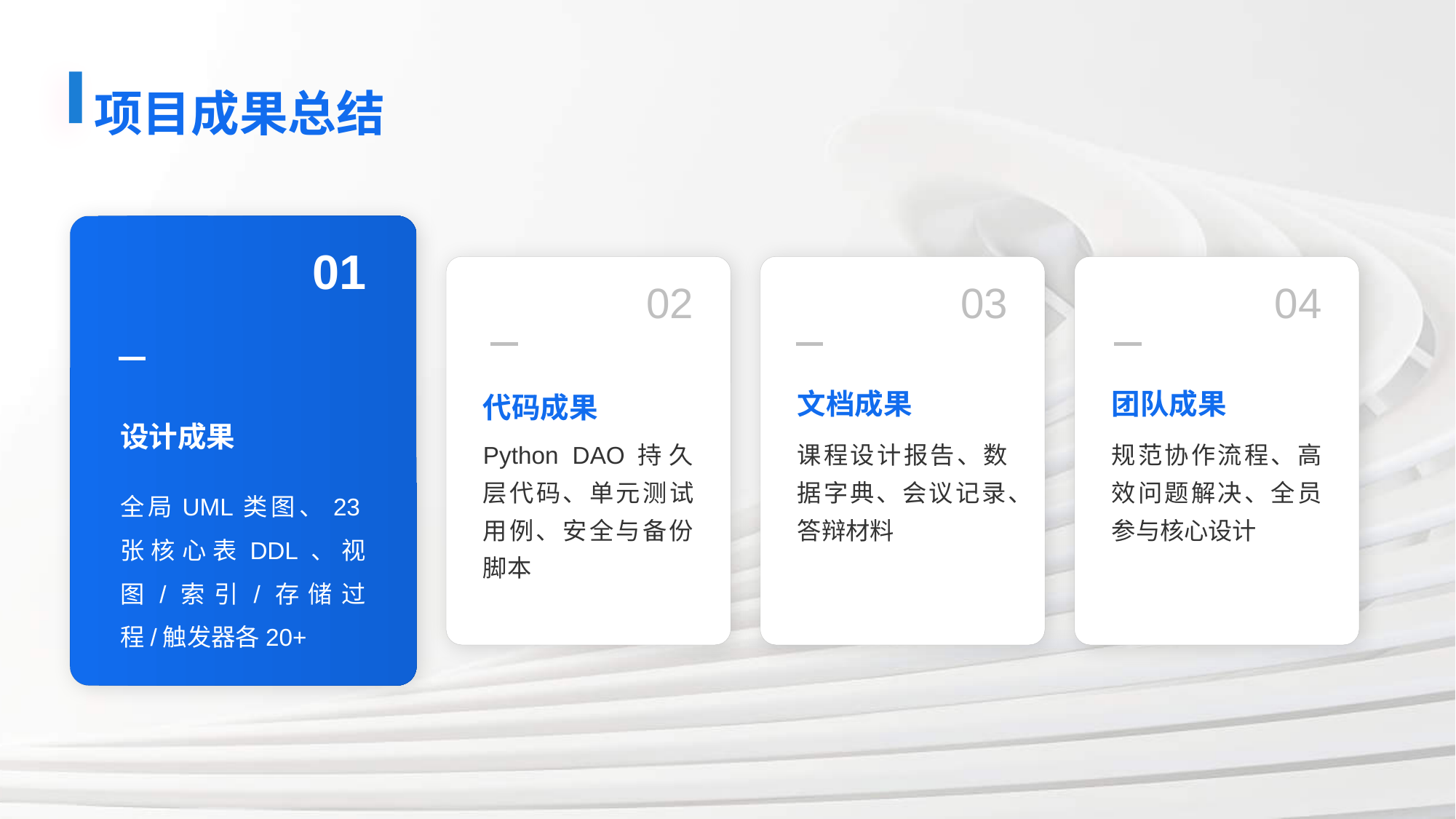

# 项目成果总结

01

02
03
04
设计成果
代码成果
文档成果
团队成果
Python DAO持久层代码、单元测试用例、安全与备份脚本
课程设计报告、数据字典、会议记录、答辩材料
规范协作流程、高效问题解决、全员参与核心设计
全局UML类图、23张核心表DDL、视图/索引/存储过程/触发器各20+